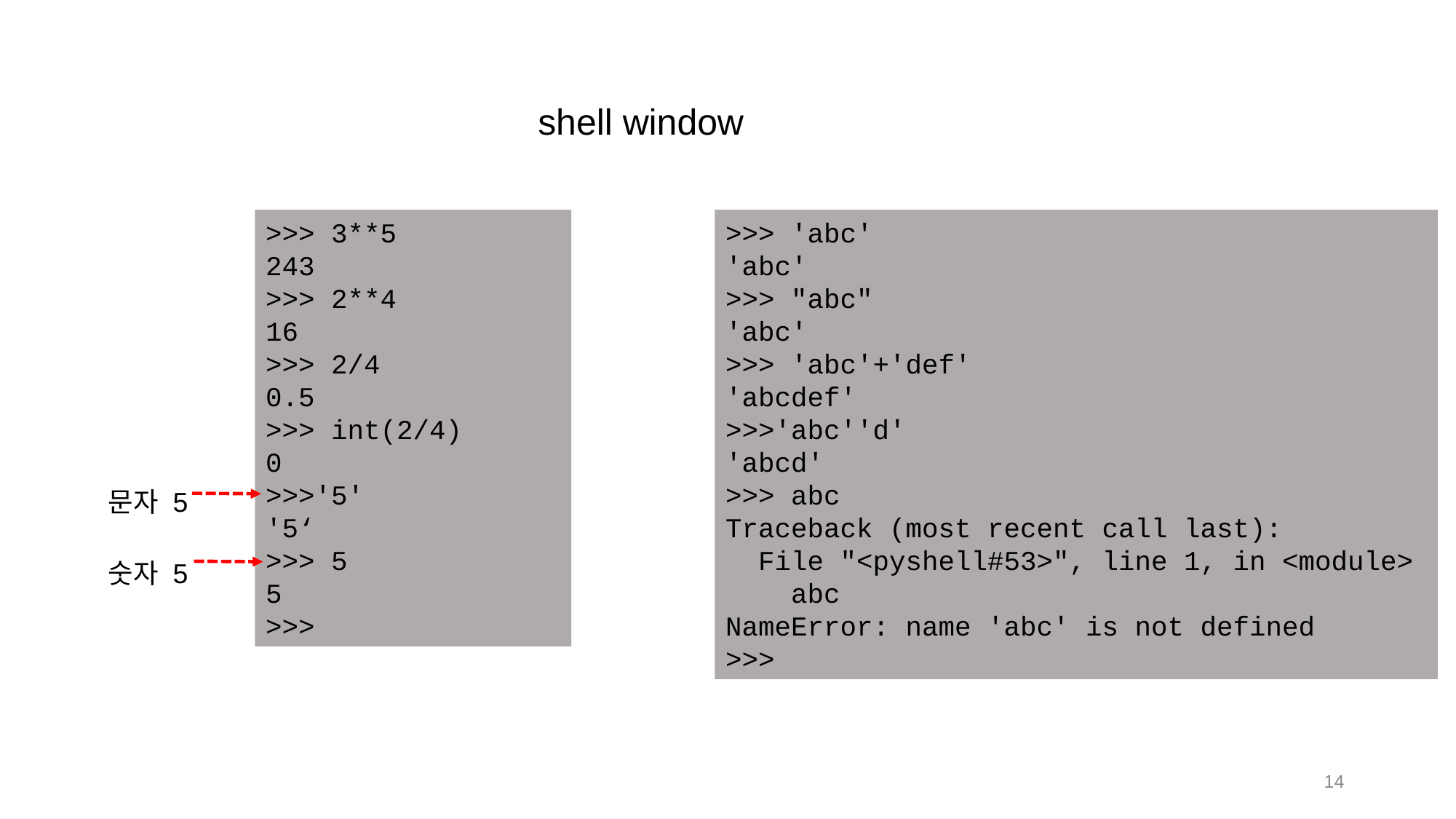

shell window
>>> 3**5
243
>>> 2**4
16
>>> 2/4
0.5
>>> int(2/4)
0
>>>'5'
'5‘
>>> 5
5
>>>
>>> 'abc'
'abc'
>>> "abc"
'abc'
>>> 'abc'+'def'
'abcdef'
>>>'abc''d'
'abcd'
>>> abc
Traceback (most recent call last):
  File "<pyshell#53>", line 1, in <module>
    abc
NameError: name 'abc' is not defined
>>>
문자 5
숫자 5
14